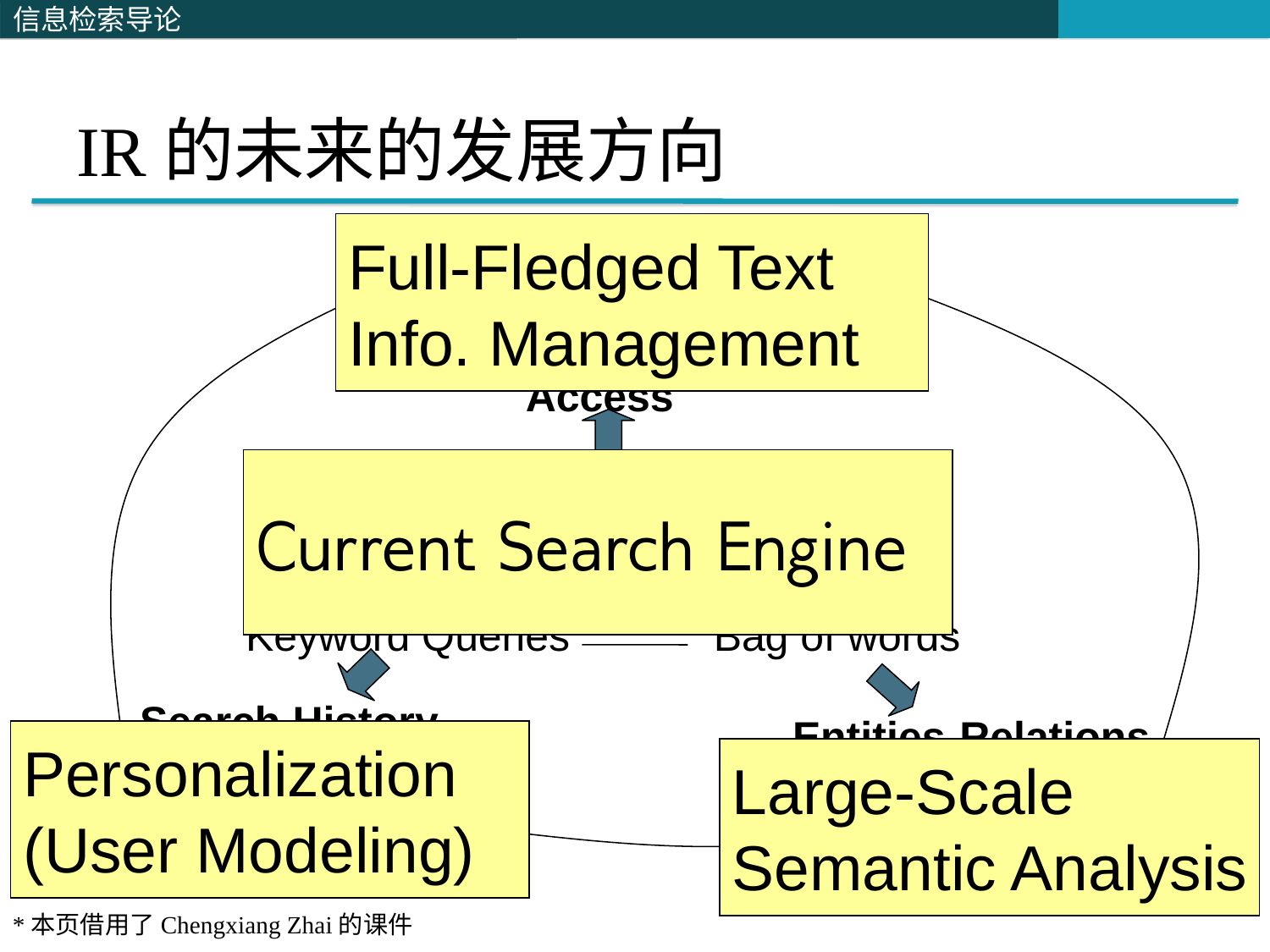

# IR的未来的发展方向
Task Support

Mining

Access

Full-Fledged Text
Info. Management
Personalization
(User Modeling)
Large-Scale
Semantic Analysis

Search
Current Search Engine

Keyword Queries
Bag of words

Search History

Complete User Model

Entities-Relations

Knowledge
Representation
82

*本页借用了Chengxiang Zhai的课件